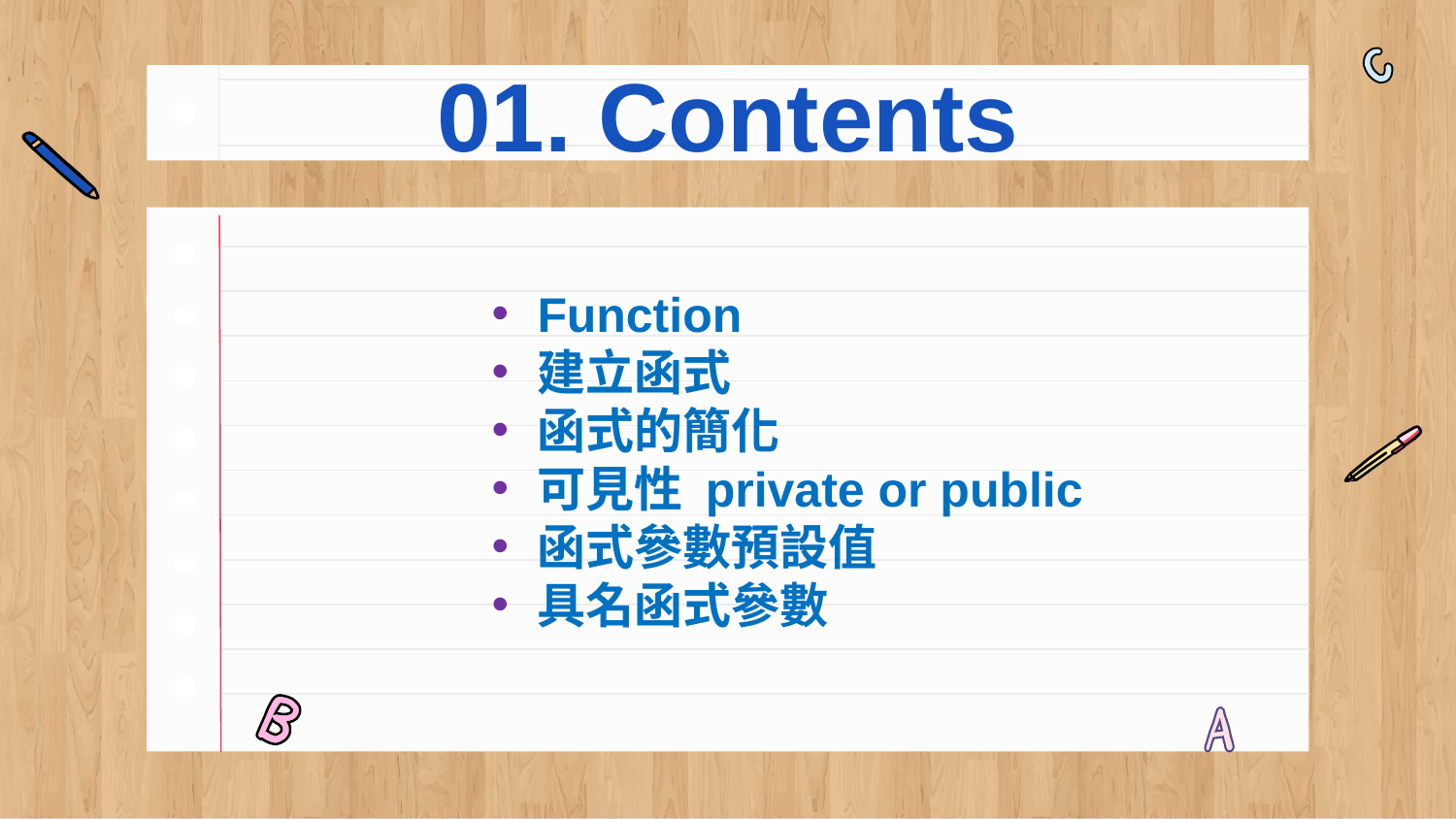

# 01. Contents

Function
建立函式
函式的簡化
可見性 private or public
函式參數預設值
具名函式參數